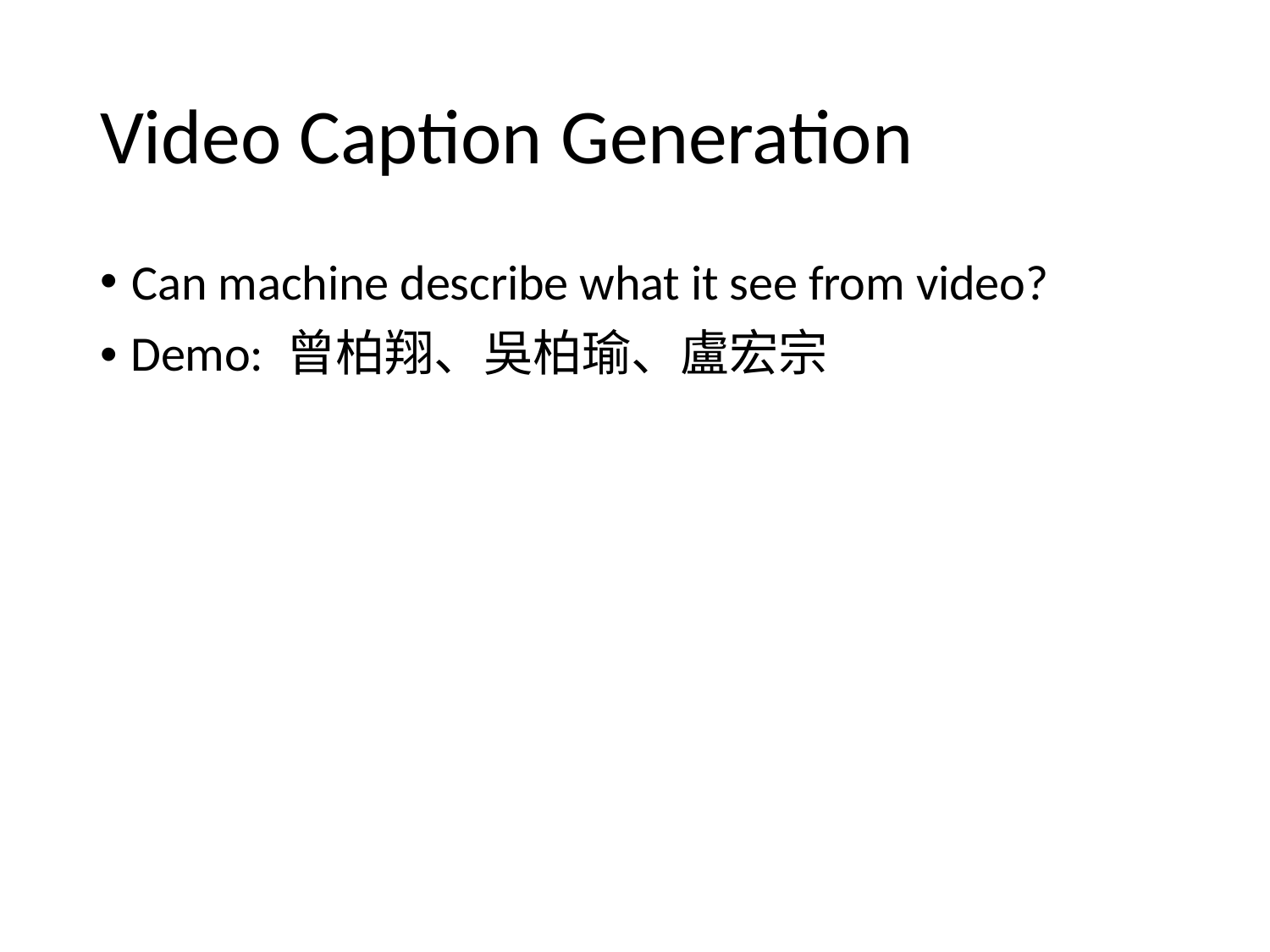

# Video Caption Generation
Can machine describe what it see from video?
• Demo: 曾柏翔、吳柏瑜、盧宏宗